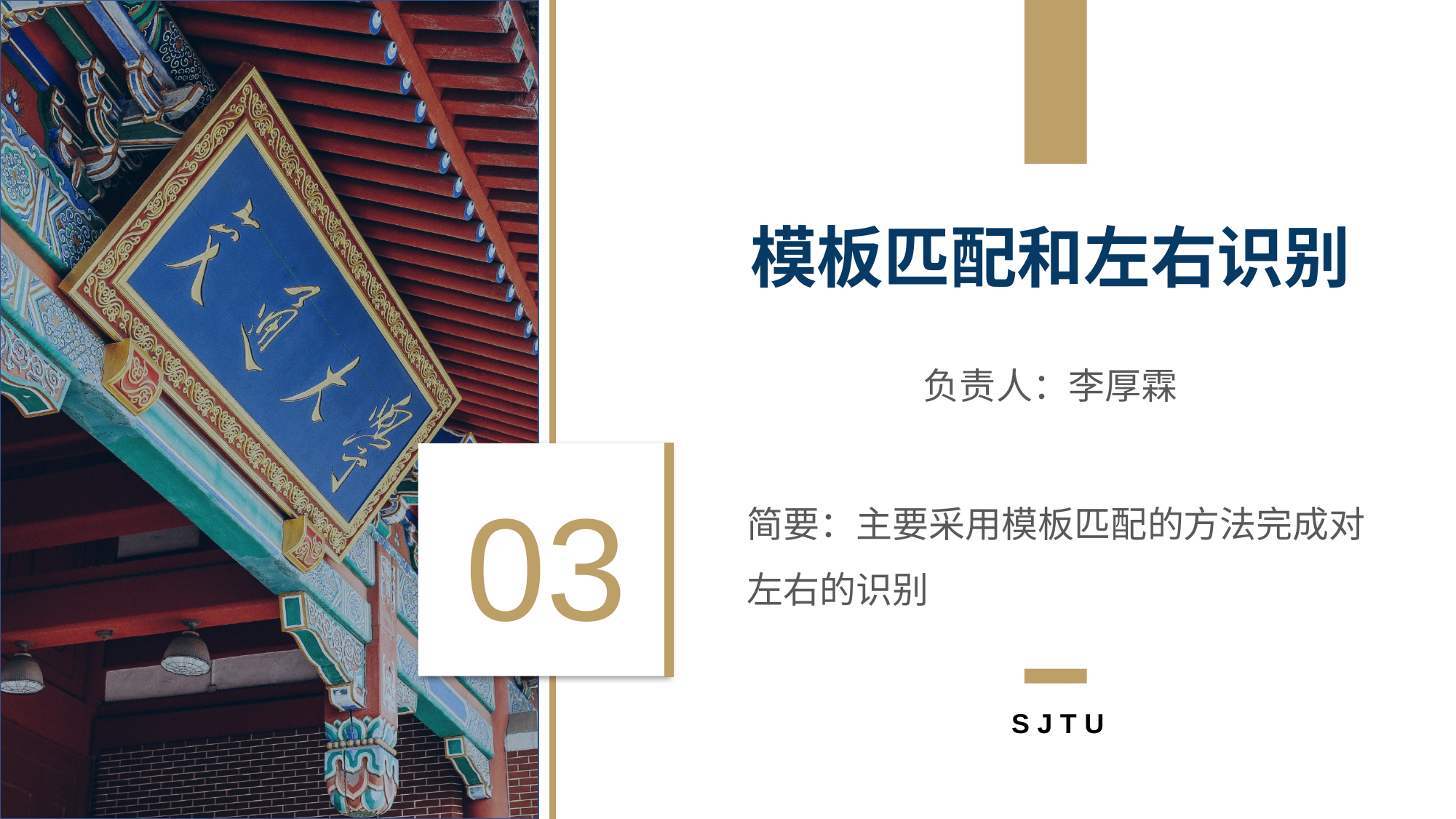

模板匹配和左右识别
负责人：李厚霖
03

简要：主要采用模板匹配的方法完成对左右的识别